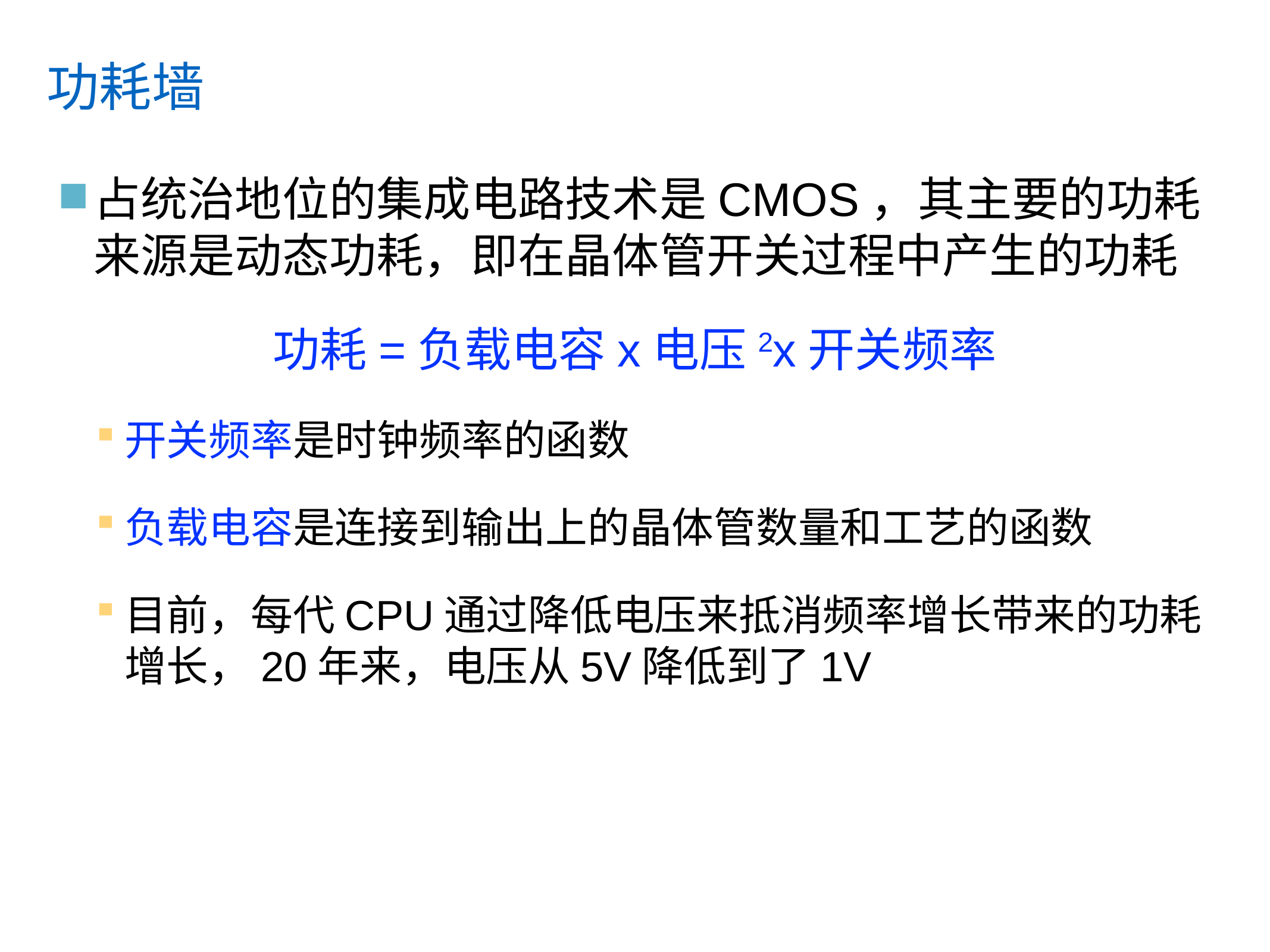

# 功耗墙
占统治地位的集成电路技术是CMOS，其主要的功耗来源是动态功耗，即在晶体管开关过程中产生的功耗
功耗=负载电容x电压2x开关频率
开关频率是时钟频率的函数
负载电容是连接到输出上的晶体管数量和工艺的函数
目前，每代CPU通过降低电压来抵消频率增长带来的功耗增长，20年来，电压从5V降低到了1V
68